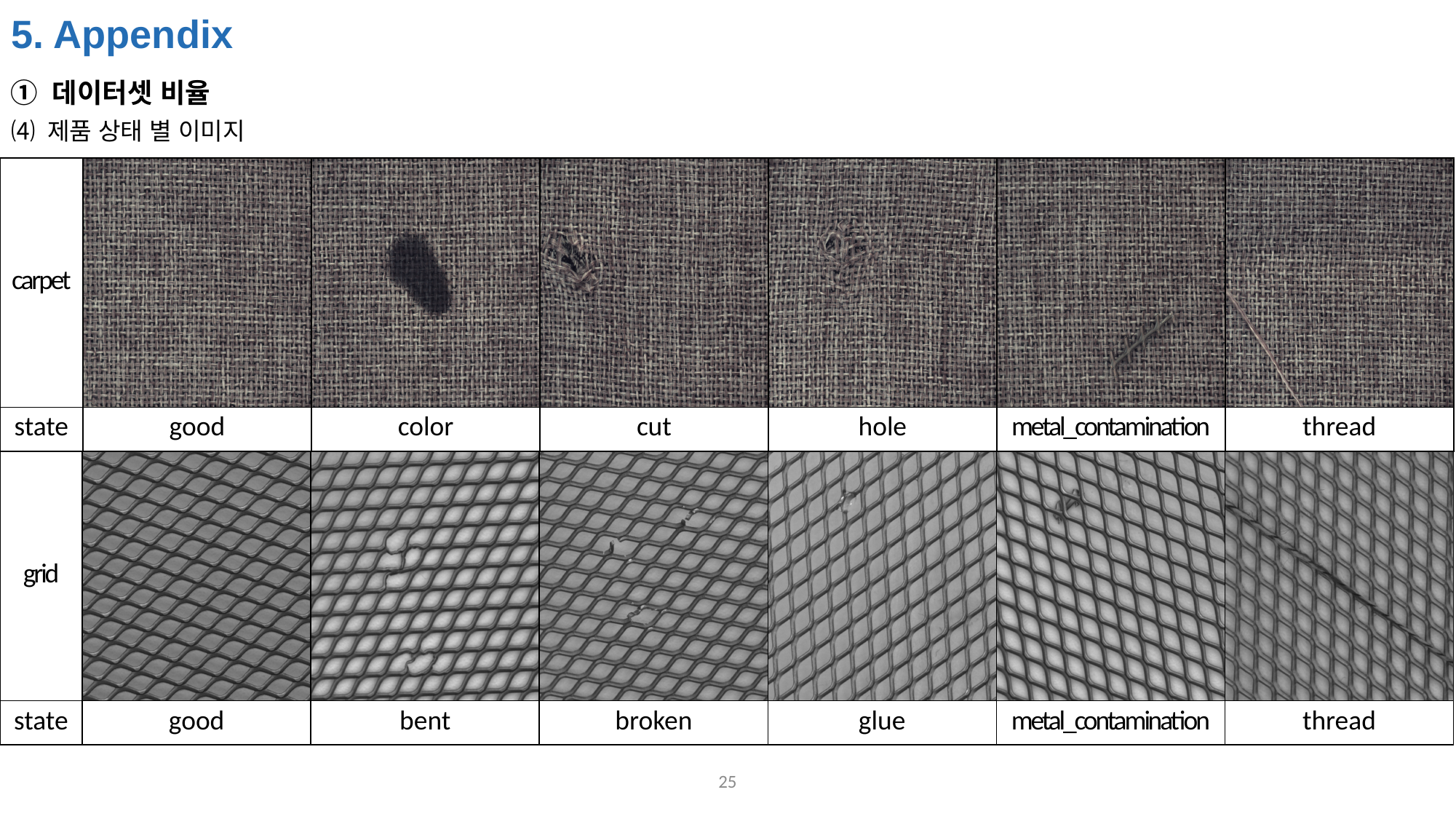

# 5. Appendix
① 데이터셋 비율
⑷ 제품 상태 별 이미지
| carpet |  |  |  |  |  |  |
| --- | --- | --- | --- | --- | --- | --- |
| state | good | color | cut | hole | metal\_contamination | thread |
| grid |  |  |  |  |  |  |
| --- | --- | --- | --- | --- | --- | --- |
| state | good | bent | broken | glue | metal\_contamination | thread |
25